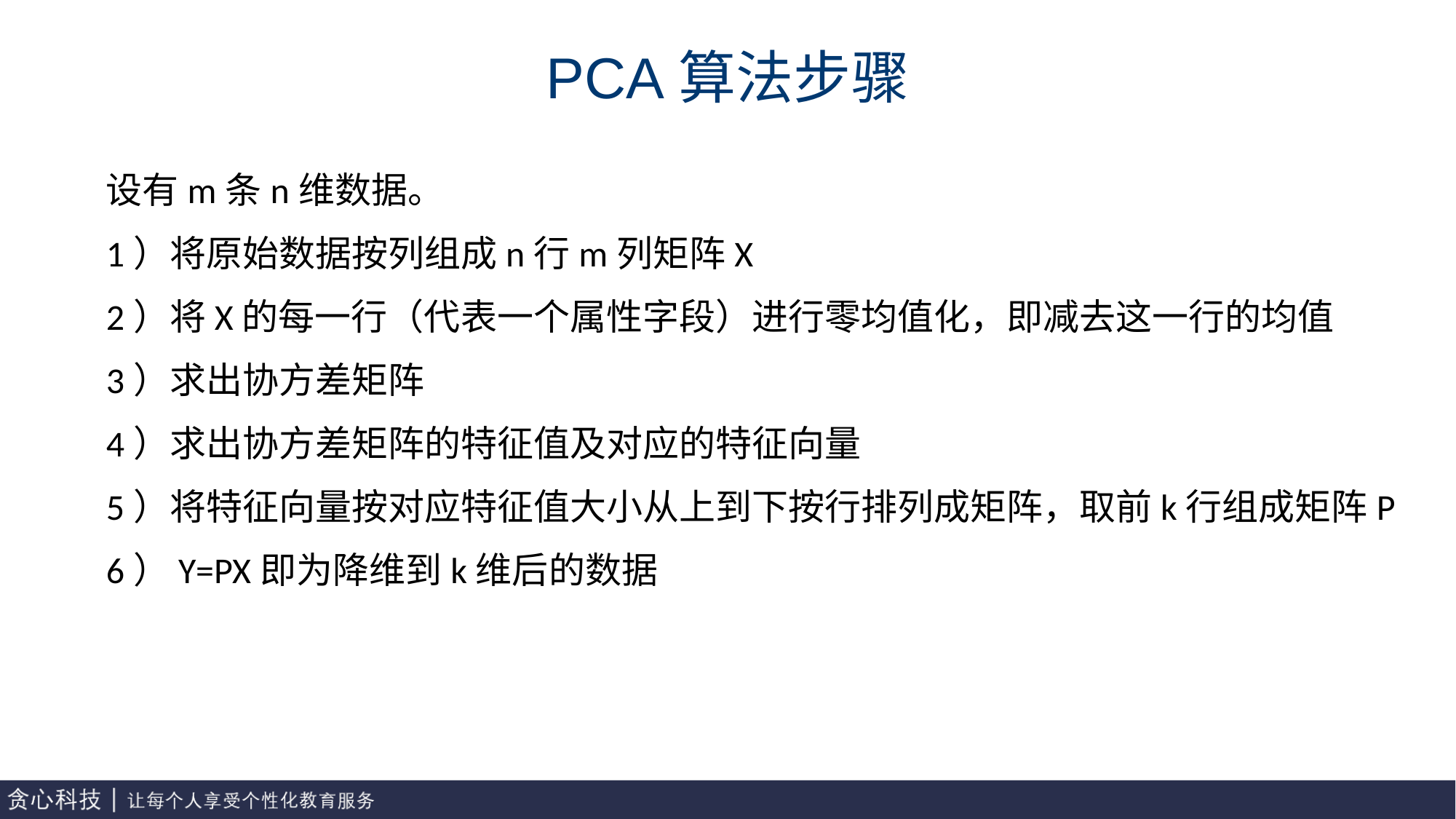

# PCA算法步骤
设有m条n维数据。
1）将原始数据按列组成n行m列矩阵X
2）将X的每一行（代表一个属性字段）进行零均值化，即减去这一行的均值
3）求出协方差矩阵
4）求出协方差矩阵的特征值及对应的特征向量
5）将特征向量按对应特征值大小从上到下按行排列成矩阵，取前k行组成矩阵P
6）Y=PX即为降维到k维后的数据